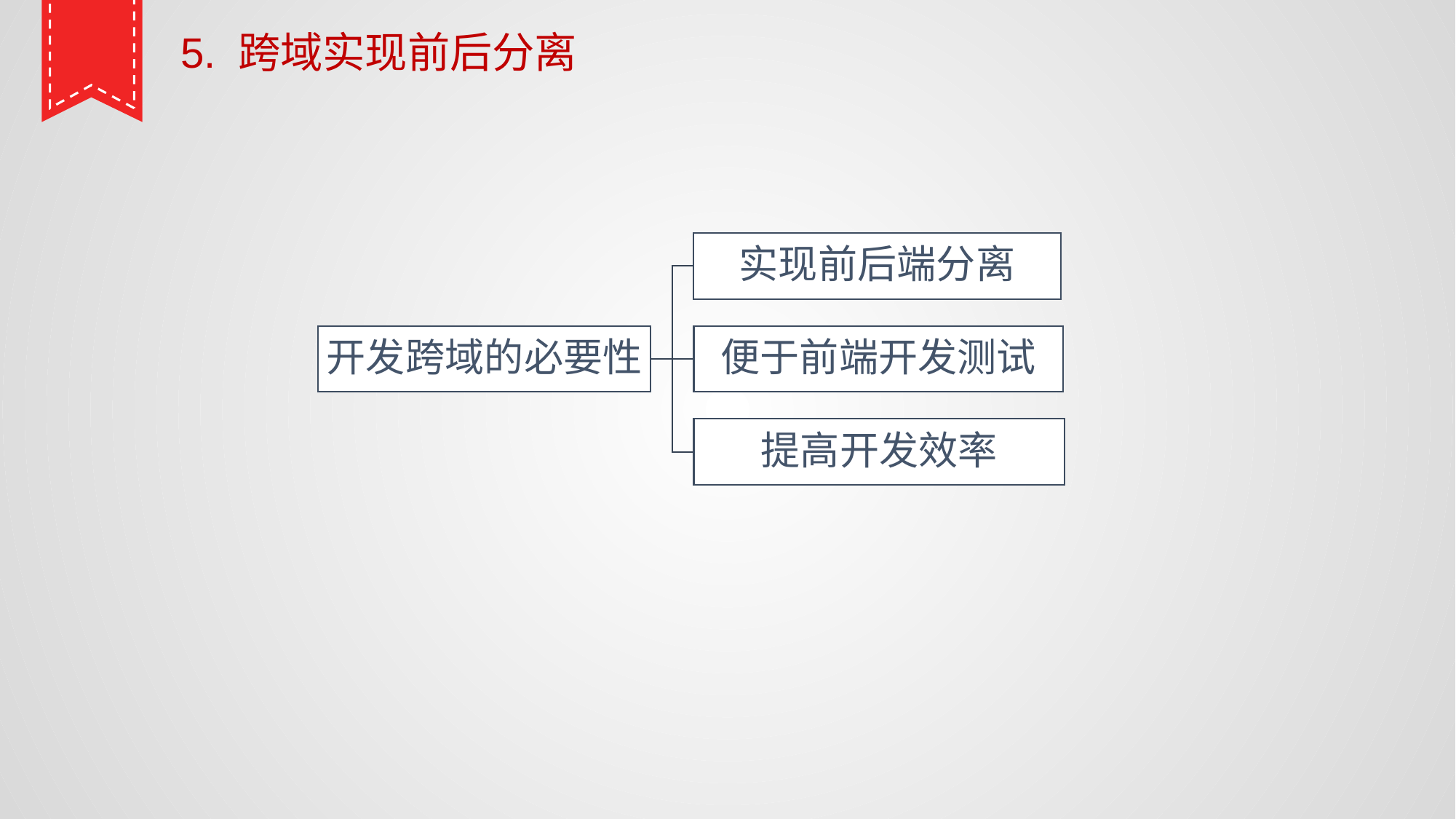

5. 跨域实现前后分离
开发跨域的必要性
实现前后端分离
便于前端开发测试
提高开发效率